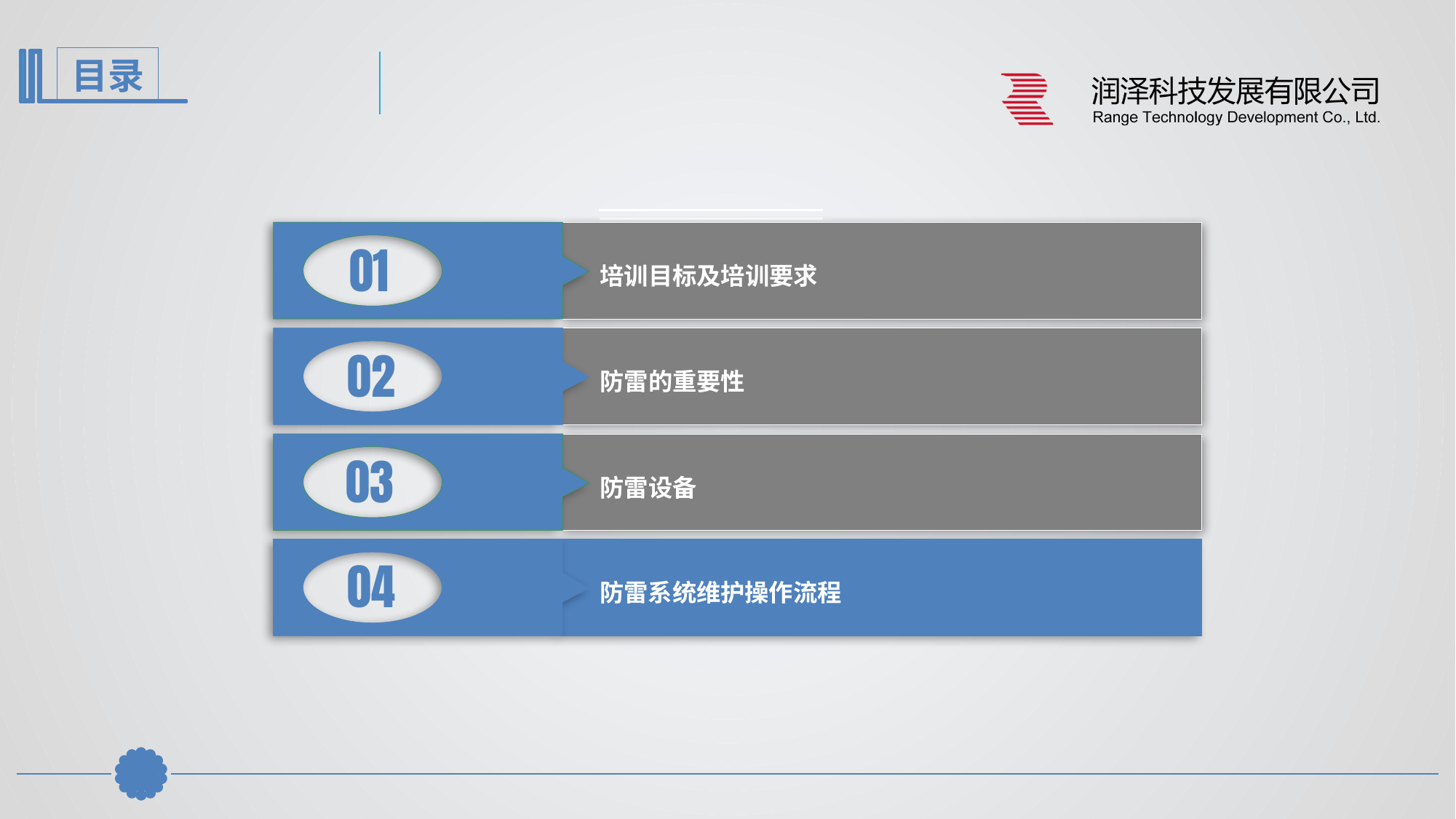

01
培训目标及培训要求

02
防雷的重要性

03
防雷设备

04
防雷系统维护操作流程
12